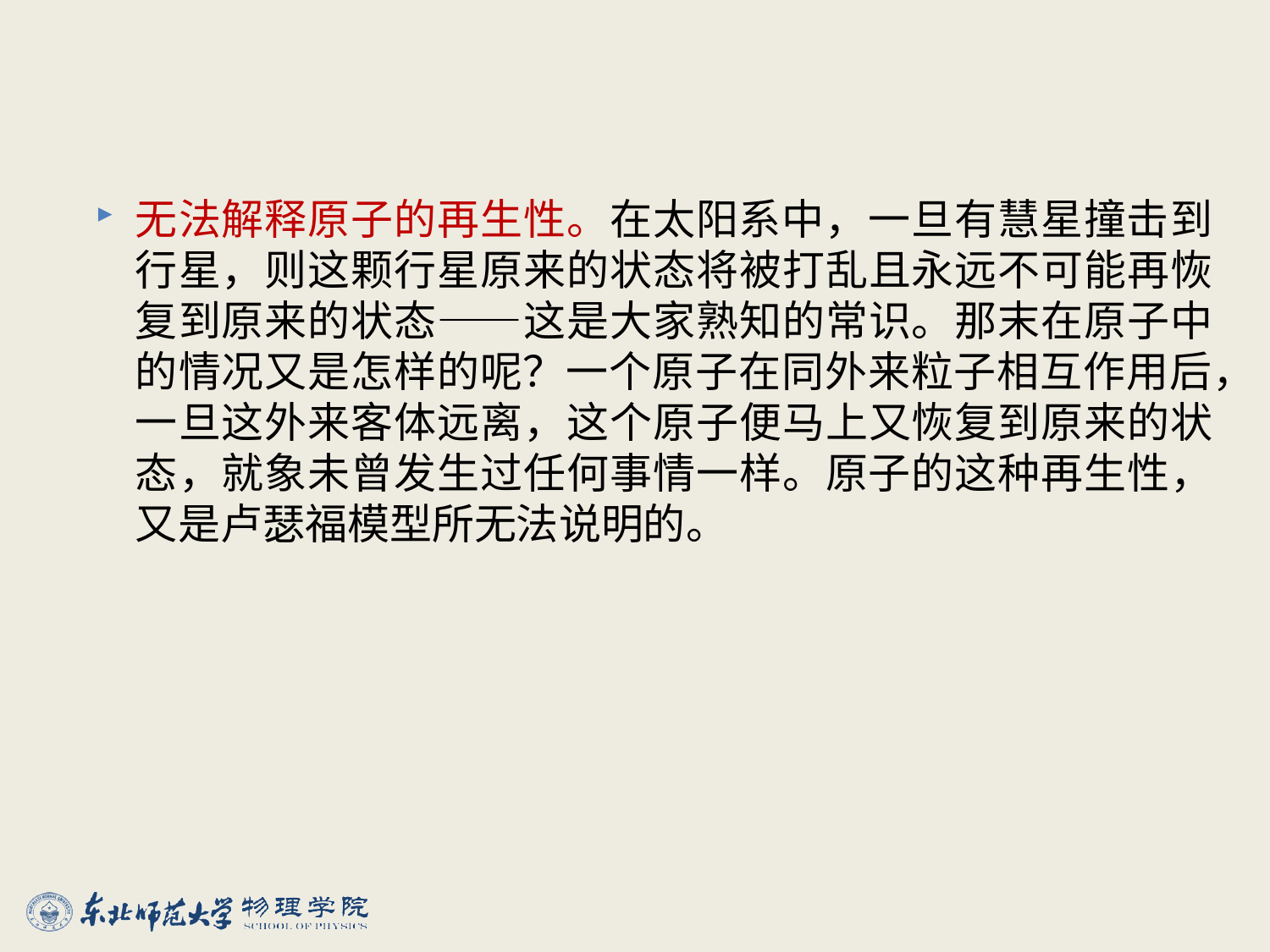

无法解释原子的再生性。在太阳系中，一旦有慧星撞击到行星，则这颗行星原来的状态将被打乱且永远不可能再恢复到原来的状态——这是大家熟知的常识。那末在原子中的情况又是怎样的呢？一个原子在同外来粒子相互作用后，一旦这外来客体远离，这个原子便马上又恢复到原来的状态，就象未曾发生过任何事情一样。原子的这种再生性，又是卢瑟福模型所无法说明的。